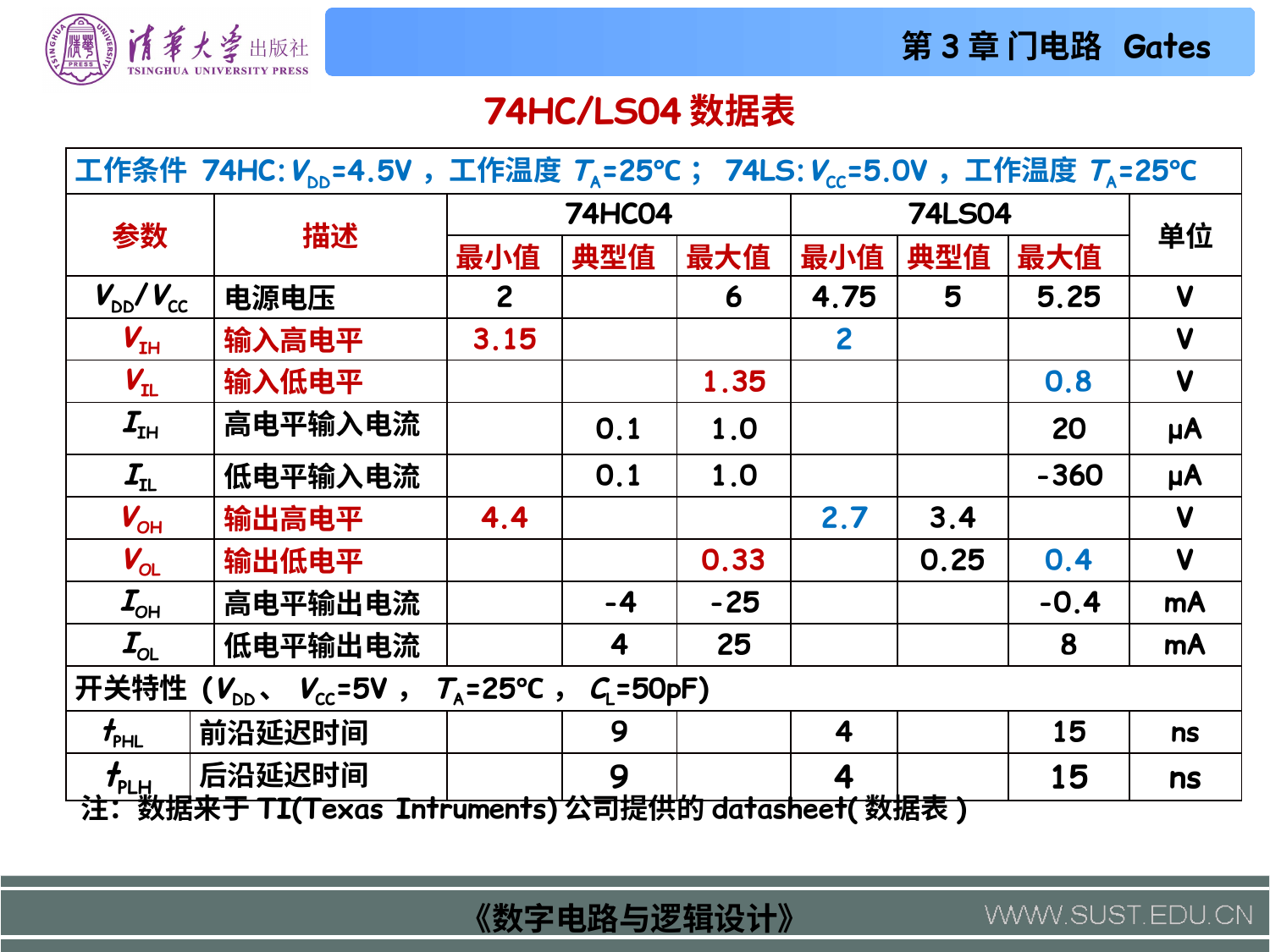

74HC/LS04数据表
| 工作条件 74HC:VDD=4.5V，工作温度TA=25℃；74LS:VCC=5.0V，工作温度TA=25℃ |  |  |  |  |  |  |  |  |  |
| --- | --- | --- | --- | --- | --- | --- | --- | --- | --- |
| 参数 |  | 描述 | 74HC04 |  |  | 74LS04 |  |  | 单位 |
|  |  |  | 最小值 | 典型值 | 最大值 | 最小值 | 典型值 | 最大值 |  |
| VDD/VCC |  | 电源电压 | 2 |  | 6 | 4.75 | 5 | 5.25 | V |
| VIH |  | 输入高电平 | 3.15 |  |  | 2 |  |  | V |
| VIL |  | 输入低电平 |  |  | 1.35 |  |  | 0.8 | V |
| IIH |  | 高电平输入电流 |  | 0.1 | 1.0 |  |  | 20 | μA |
| IIL |  | 低电平输入电流 |  | 0.1 | 1.0 |  |  | -360 | μA |
| VOH |  | 输出高电平 | 4.4 |  |  | 2.7 | 3.4 |  | V |
| VOL |  | 输出低电平 |  |  | 0.33 |  | 0.25 | 0.4 | V |
| IOH |  | 高电平输出电流 |  | -4 | -25 |  |  | -0.4 | mA |
| IOL |  | 低电平输出电流 |  | 4 | 25 |  |  | 8 | mA |
| 开关特性 (VDD、VCC=5V，TA=25℃，CL=50pF) |  |  |  |  |  |  |  |  |  |
| tPHL | 前沿延迟时间 |  |  | 9 |  | 4 |  | 15 | ns |
| tPLH | 后沿延迟时间 |  |  | 9 |  | 4 |  | 15 | ns |
注：数据来于TI(Texas Intruments)公司提供的datasheet(数据表)